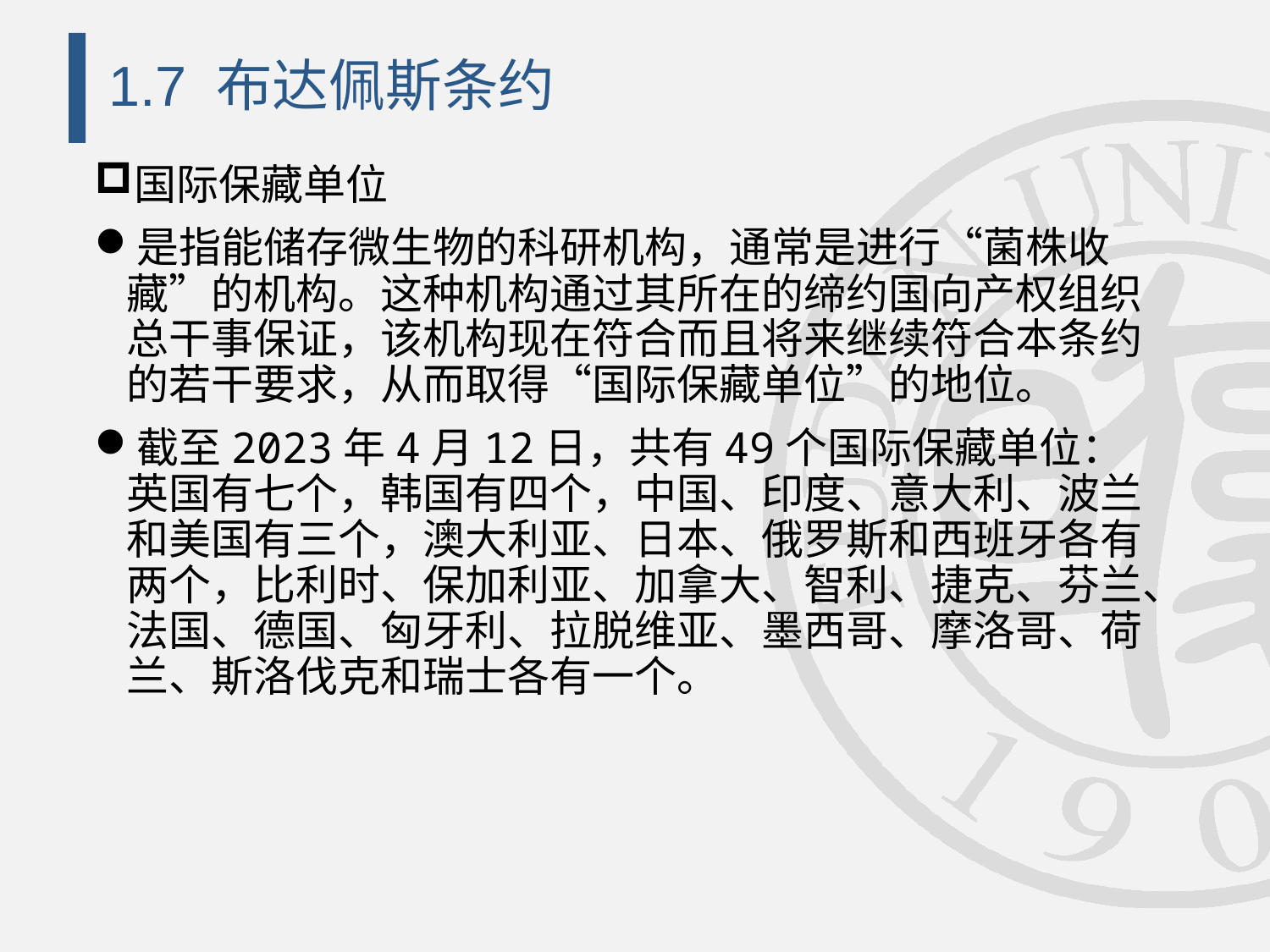

# 1.7 布达佩斯条约
国际保藏单位
是指能储存微生物的科研机构，通常是进行“菌株收藏”的机构。这种机构通过其所在的缔约国向产权组织总干事保证，该机构现在符合而且将来继续符合本条约的若干要求，从而取得“国际保藏单位”的地位。
截至2023年4月12日，共有49个国际保藏单位：英国有七个，韩国有四个，中国、印度、意大利、波兰和美国有三个，澳大利亚、日本、俄罗斯和西班牙各有两个，比利时、保加利亚、加拿大、智利、捷克、芬兰、法国、德国、匈牙利、拉脱维亚、墨西哥、摩洛哥、荷兰、斯洛伐克和瑞士各有一个。